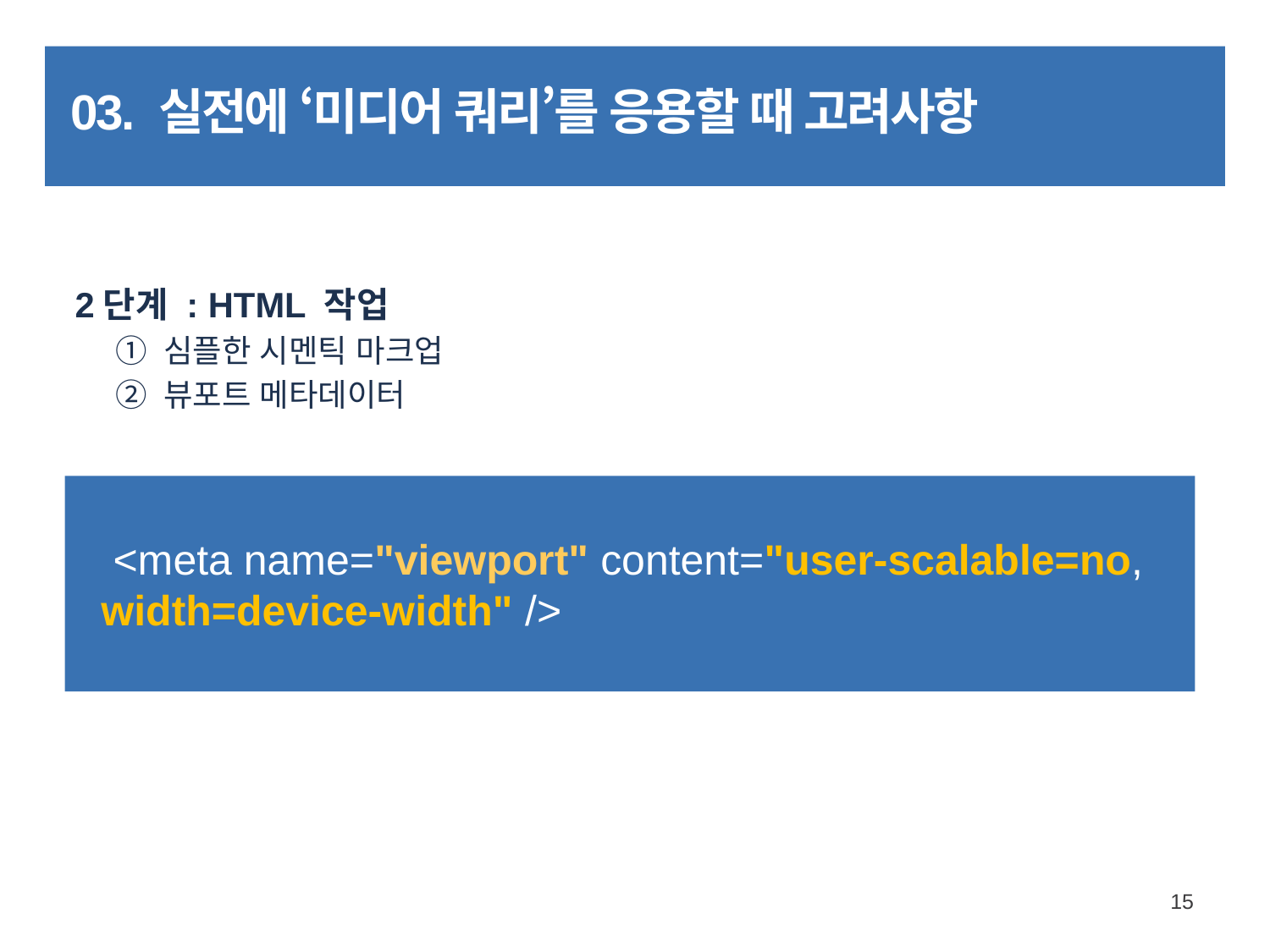

# 03. 실전에 ‘미디어 쿼리’를 응용할 때 고려사항
2단계 : HTML 작업
① 심플한 시멘틱 마크업
② 뷰포트 메타데이터

   <meta name="viewport" content="user-scalable=no,
  width=device-width" />

15